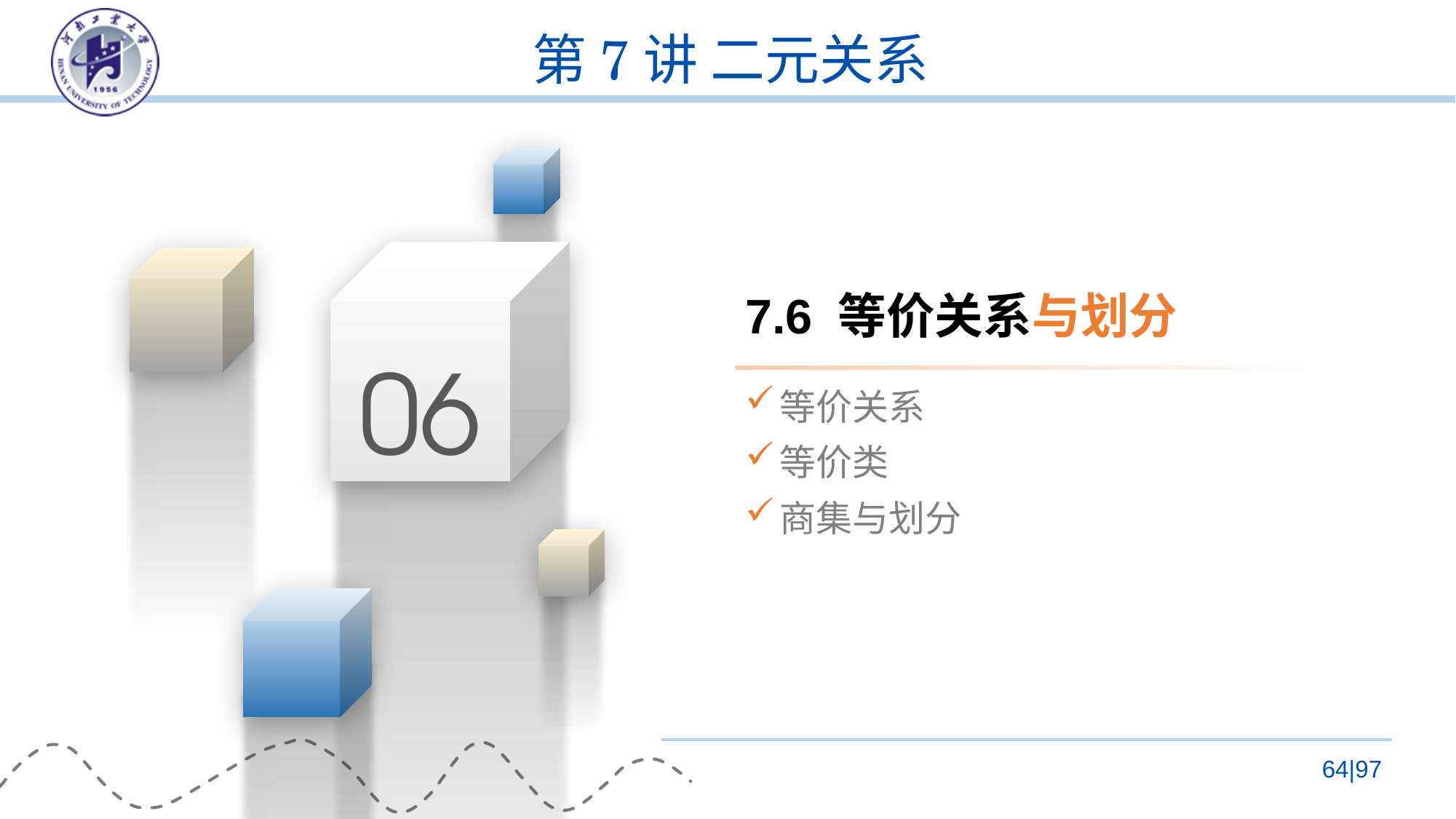

# 第7讲 二元关系

06

7.6 等价关系与划分

等价关系
等价类
商集与划分

64|97